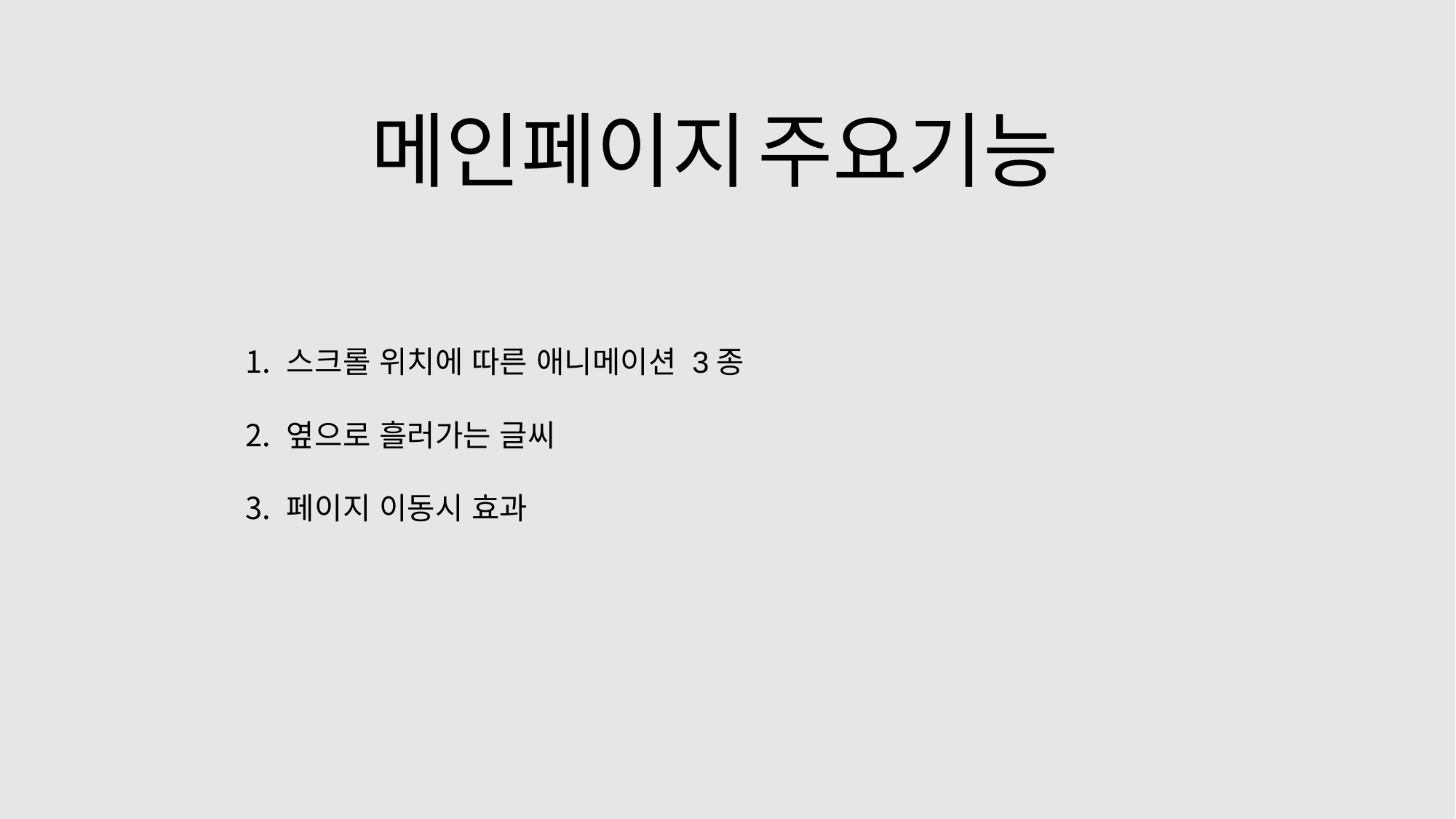

메인페이지 주요기능
스크롤 위치에 따른 애니메이션 3종

옆으로 흘러가는 글씨

페이지 이동시 효과